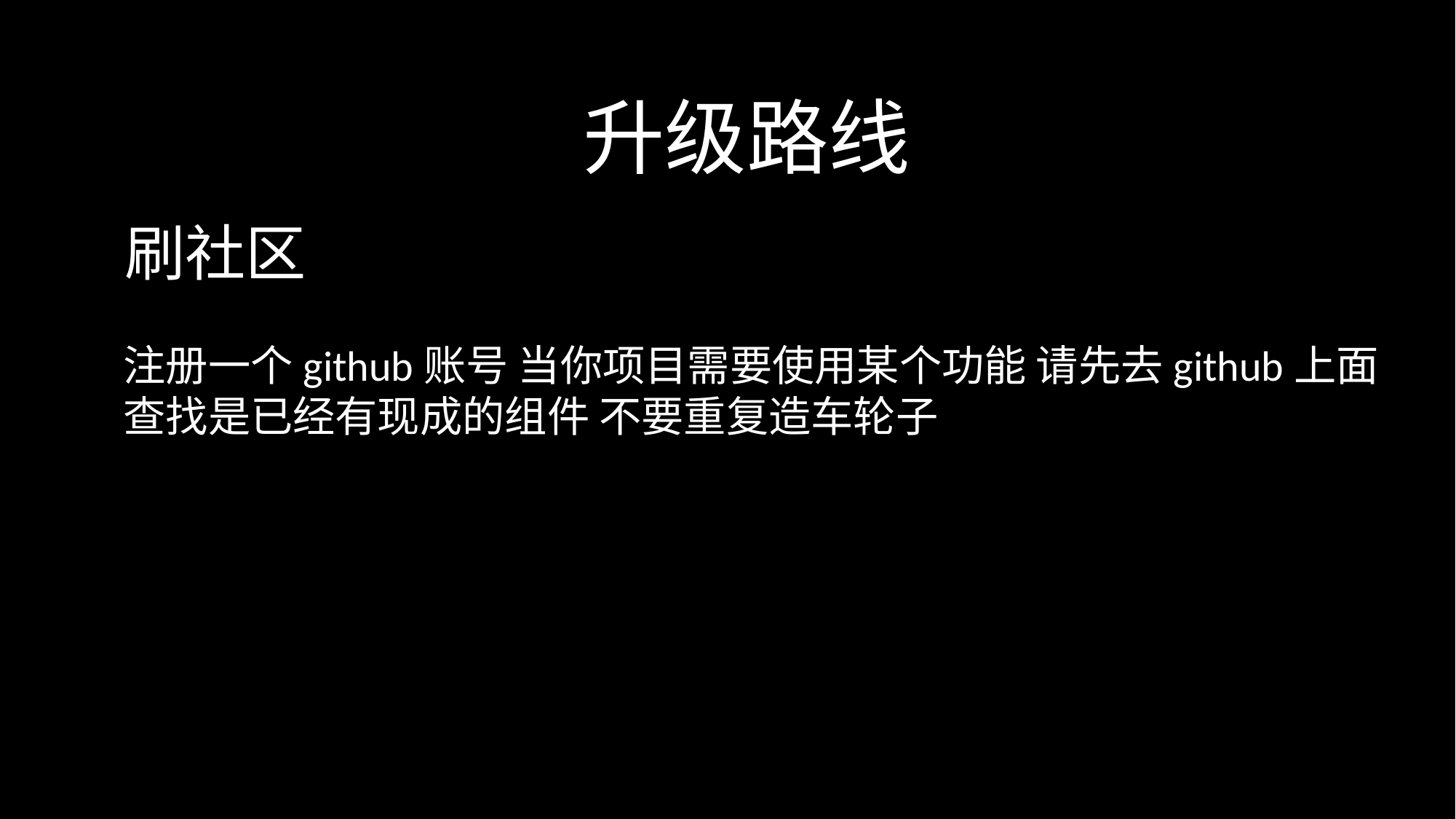

升级路线
刷社区
注册一个github账号 当你项目需要使用某个功能 请先去github上面查找是已经有现成的组件 不要重复造车轮子